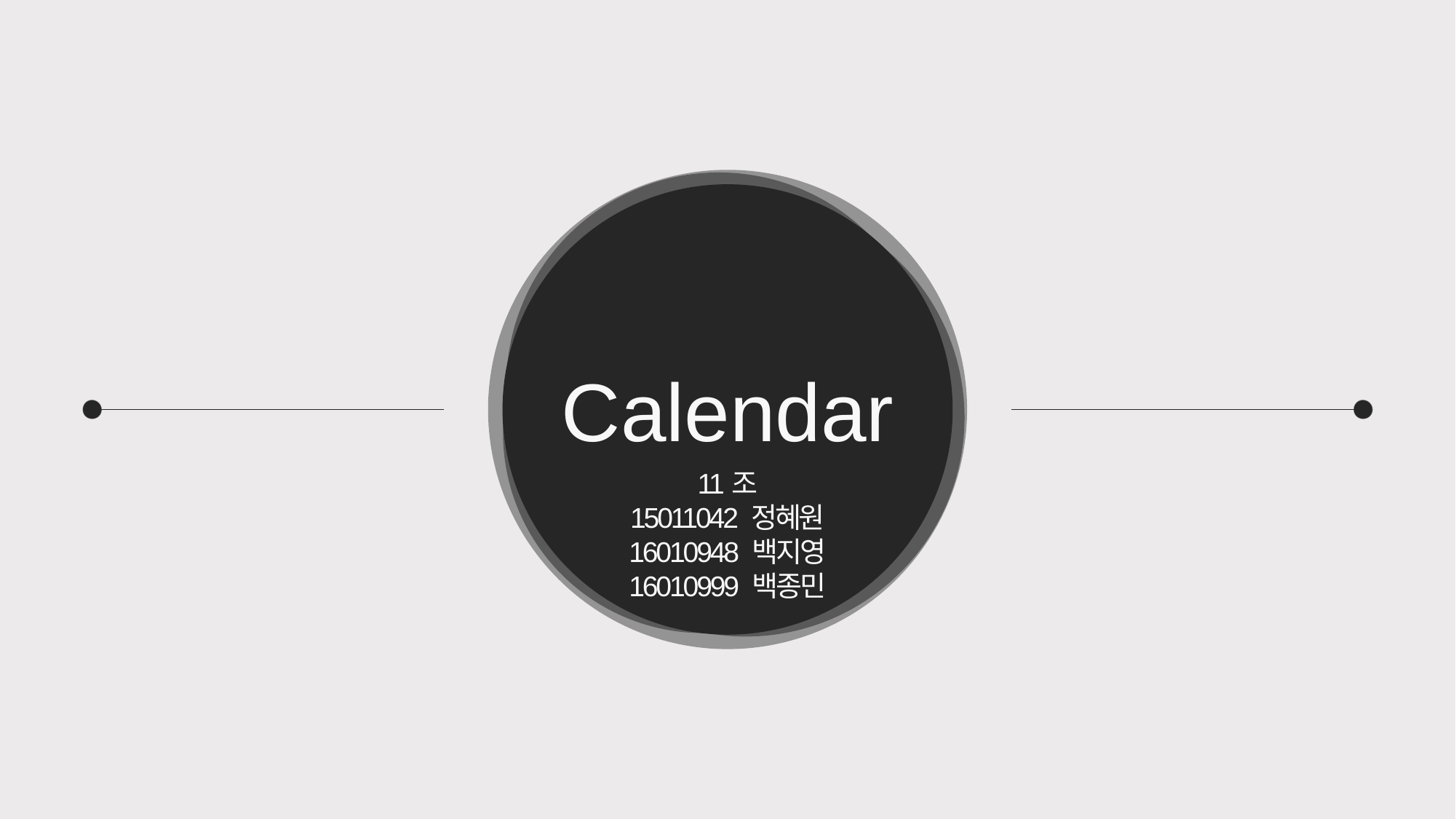

Calendar
11조
15011042 정혜원
16010948 백지영
16010999 백종민